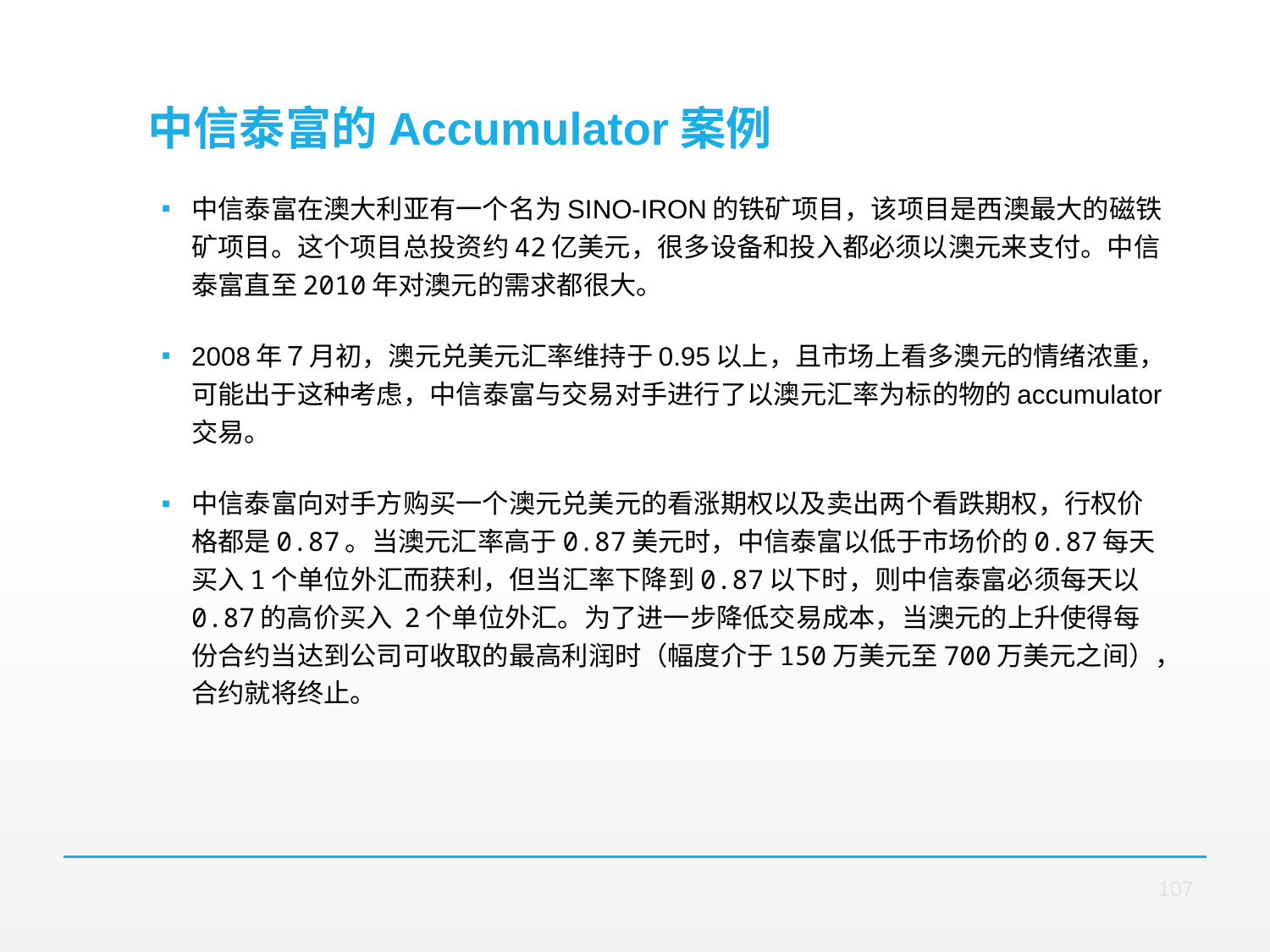

# 中信泰富的Accumulator案例
中信泰富在澳大利亚有一个名为SINO-IRON的铁矿项目，该项目是西澳最大的磁铁矿项目。这个项目总投资约42亿美元，很多设备和投入都必须以澳元来支付。中信泰富直至2010年对澳元的需求都很大。
2008年７月初，澳元兑美元汇率维持于0.95以上，且市场上看多澳元的情绪浓重，可能出于这种考虑，中信泰富与交易对手进行了以澳元汇率为标的物的accumulator交易。
中信泰富向对手方购买一个澳元兑美元的看涨期权以及卖出两个看跌期权，行权价格都是0.87。当澳元汇率高于0.87美元时，中信泰富以低于市场价的0.87每天买入1个单位外汇而获利，但当汇率下降到0.87以下时，则中信泰富必须每天以0.87的高价买入 2个单位外汇。为了进一步降低交易成本，当澳元的上升使得每份合约当达到公司可收取的最高利润时（幅度介于150万美元至700万美元之间），合约就将终止。
107